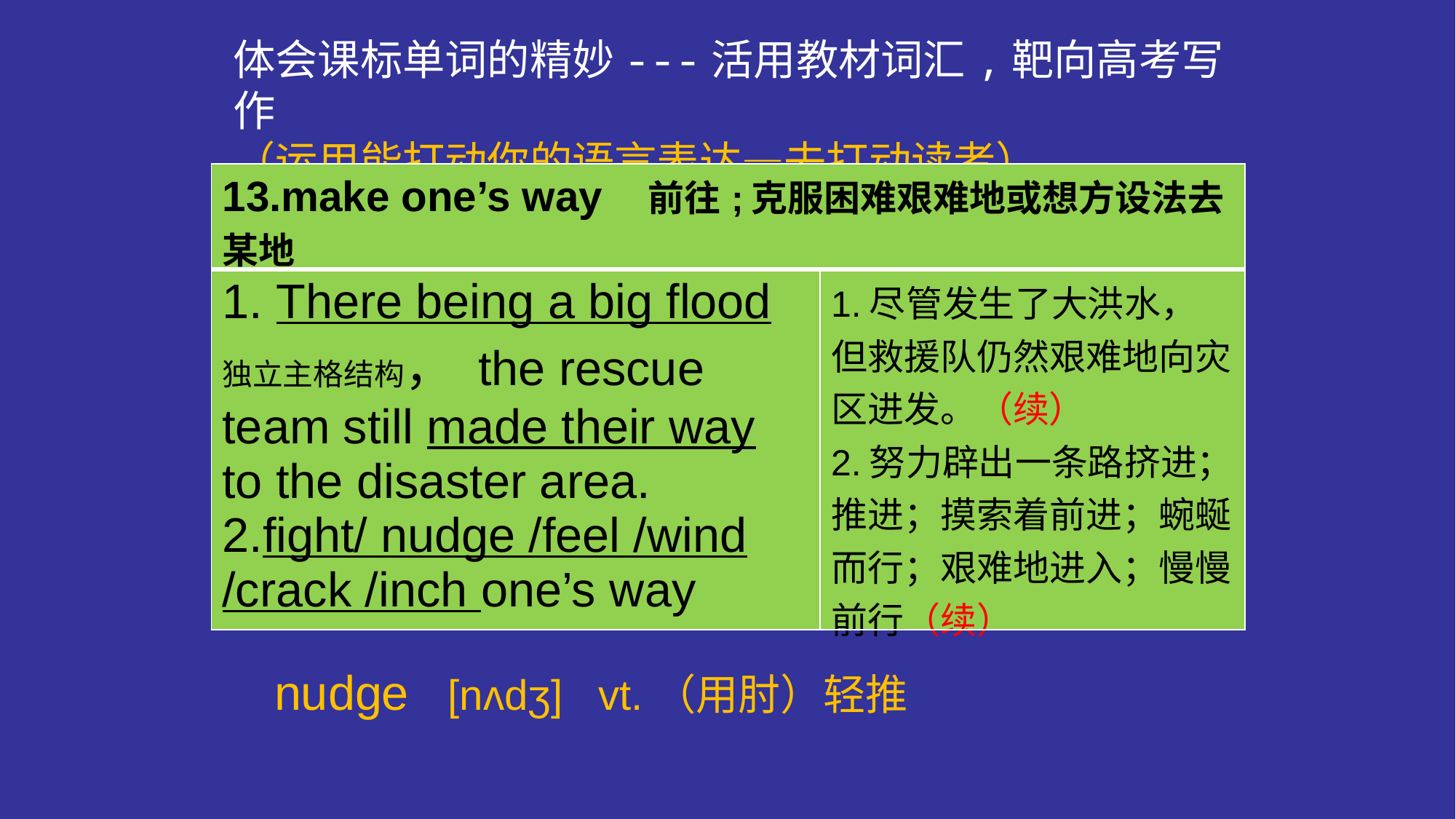

体会课标单词的精妙---活用教材词汇,靶向高考写作
（运用能打动你的语言表达—去打动读者）

| 13.make one’s way 前往;克服困难艰难地或想方设法去某地 |  |
| --- | --- |
| 1. There being a big flood独立主格结构， the rescue team still made their way to the disaster area. 2.fight/ nudge /feel /wind /crack /inch one’s way | 1.尽管发生了大洪水， 但救援队仍然艰难地向灾区进发。（续） 2.努力辟出一条路挤进；推进；摸索着前进；蜿蜒而行；艰难地进入；慢慢前行（续） |
nudge   [nʌdʒ]   vt.（用肘）轻推